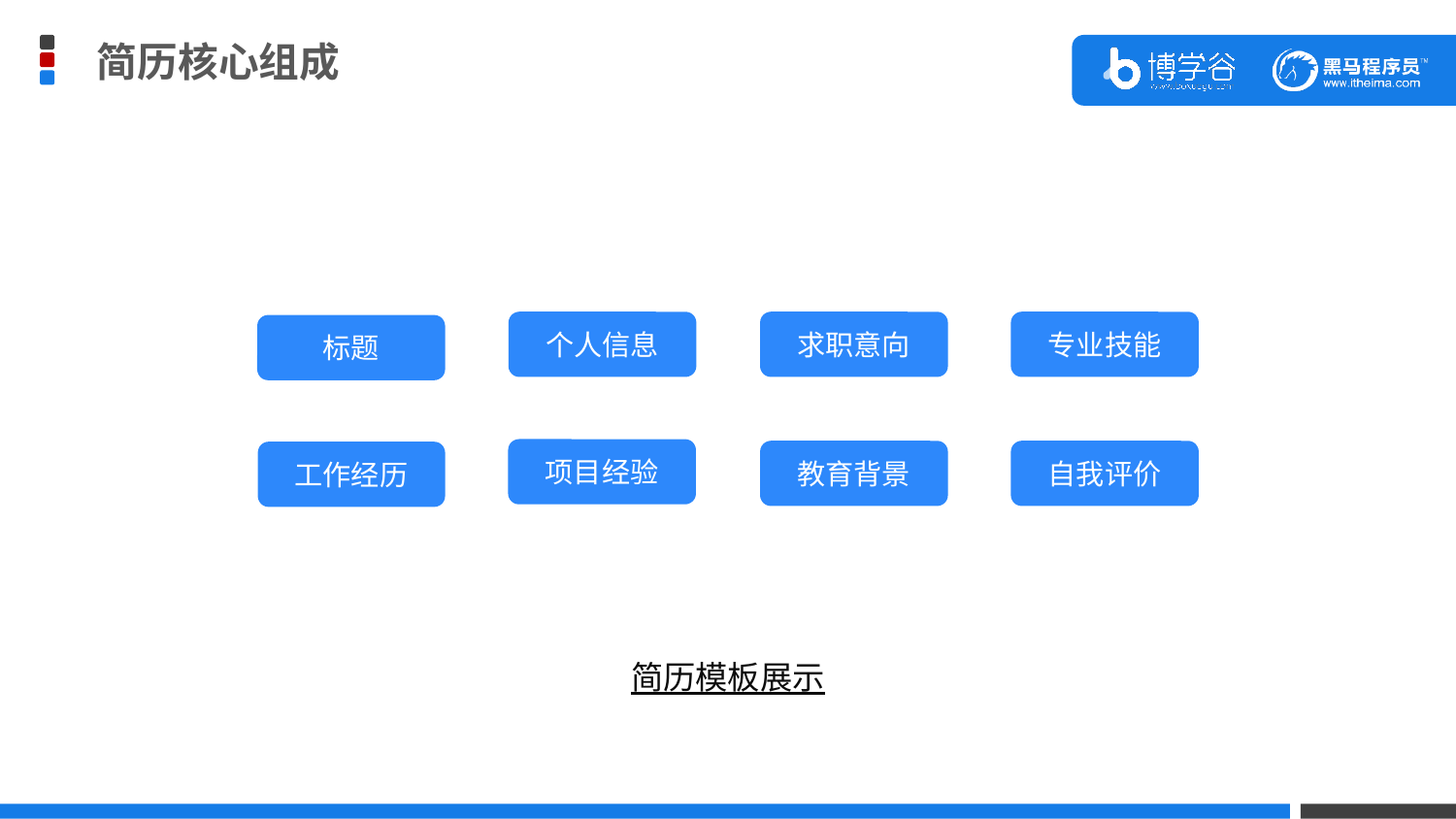

简历核心组成
个人信息
求职意向
专业技能
标题
项目经验
教育背景
自我评价
工作经历
简历模板展示